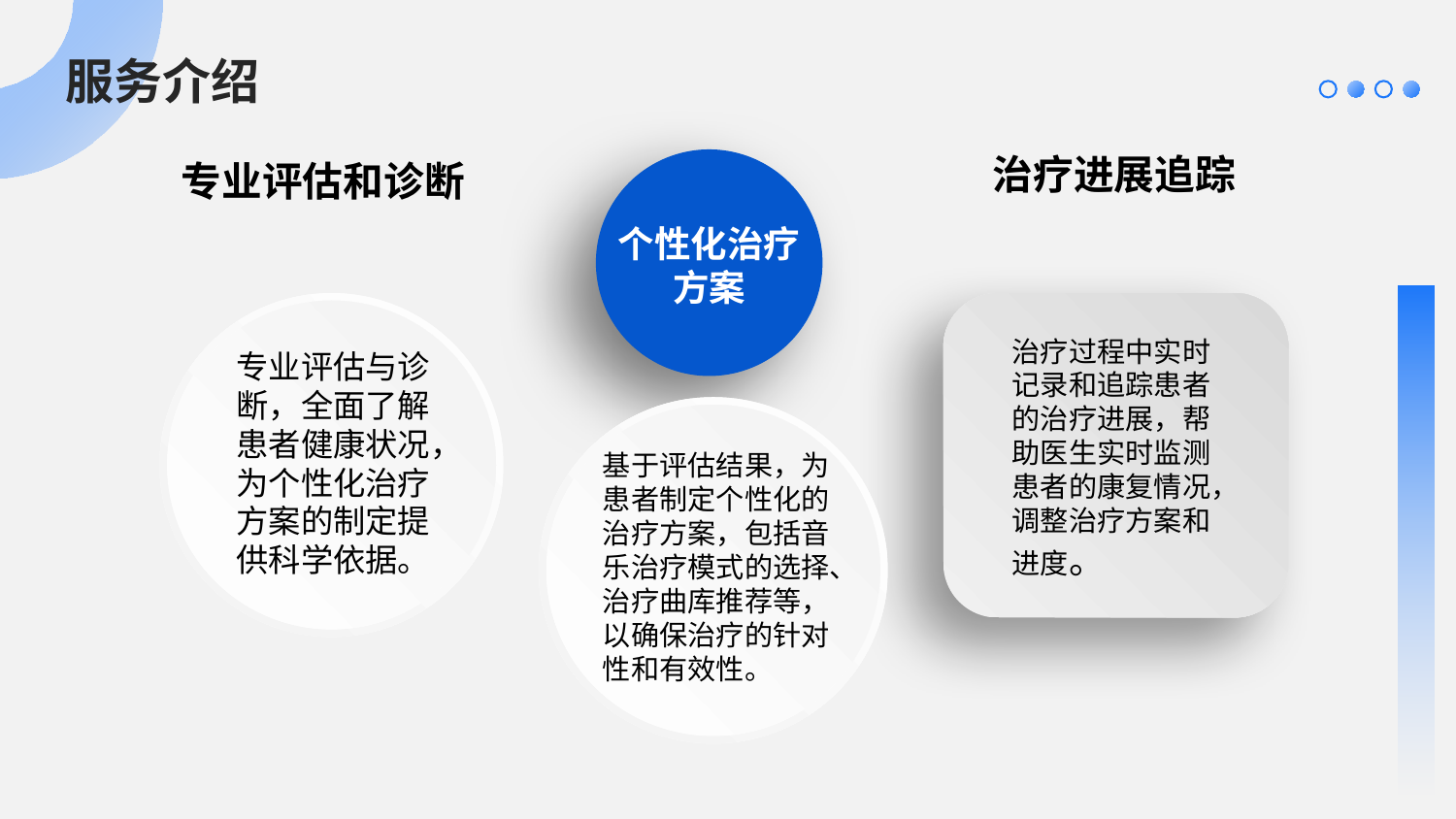

服务介绍

治疗进展追踪

专业评估和诊断
个性化治疗方案

e7d195523061f1c09e9d68d7cf438b91ef959ecb14fc25d26BBA7F7DBC18E55DFF4014AF651F0BF2569D4B6C1DA7F1A4683A481403BD872FC687266AD13265C1DE7C373772FD8728ABDD69ADD03BFF5BE2862BC891DBB79EB32126783CA5354A989A66195E47F023E9ABB7EB3C115CD8939BC54D9487F3E63D6EE3B774ED08A2419BD41E511264132558F73D52B5719D

治疗过程中实时记录和追踪患者的治疗进展，帮助医生实时监测患者的康复情况，调整治疗方案和进度。
专业评估与诊断，全面了解患者健康状况，为个性化治疗方案的制定提供科学依据。

基于评估结果，为患者制定个性化的治疗方案，包括音乐治疗模式的选择、治疗曲库推荐等，以确保治疗的针对性和有效性。